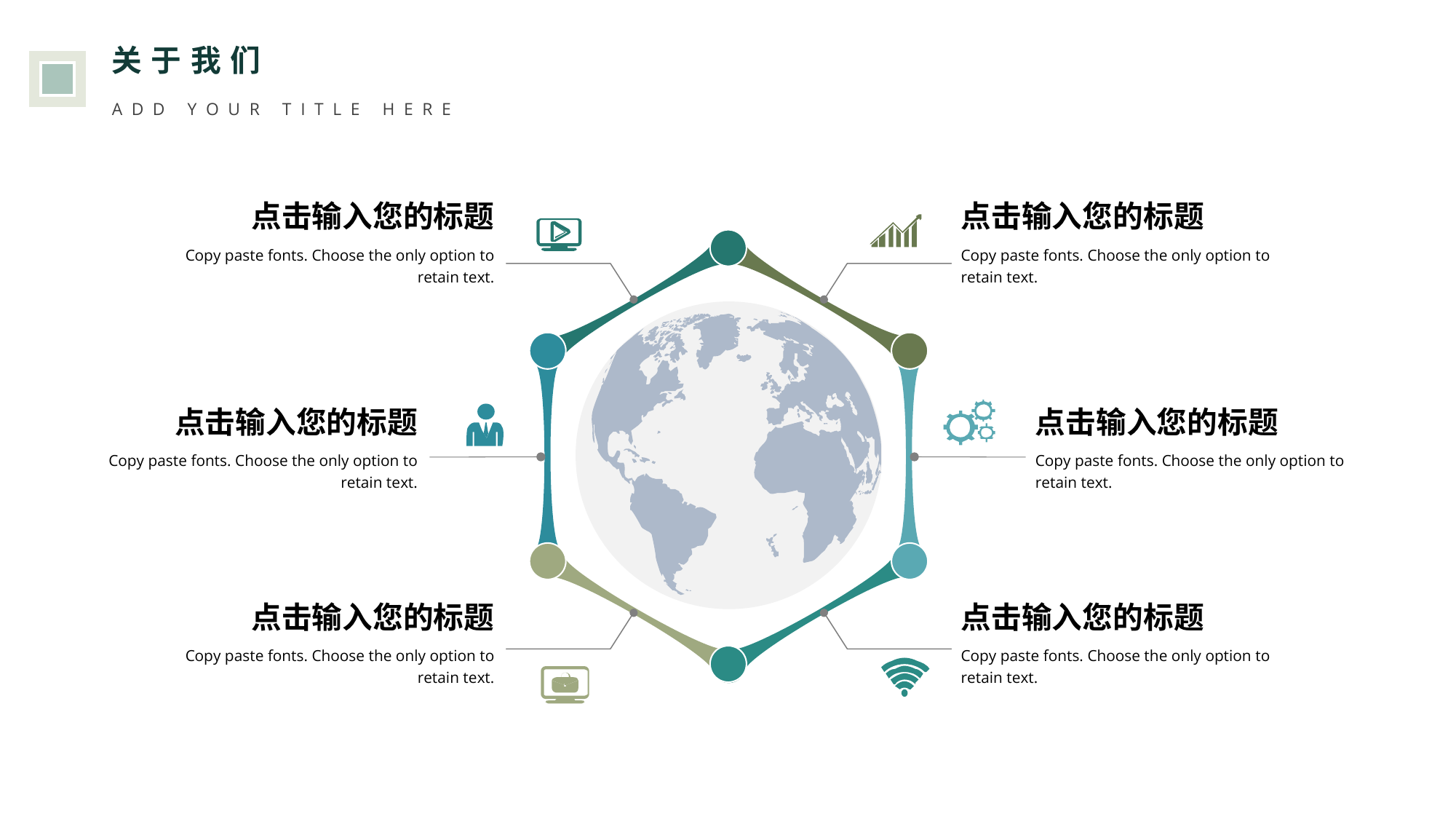

关于我们
ADD YOUR TITLE HERE

点击输入您的标题
点击输入您的标题

Copy paste fonts. Choose the only option to retain text.
Copy paste fonts. Choose the only option to retain text.

点击输入您的标题
点击输入您的标题

Copy paste fonts. Choose the only option to retain text.
Copy paste fonts. Choose the only option to retain text.

点击输入您的标题
点击输入您的标题

Copy paste fonts. Choose the only option to retain text.
Copy paste fonts. Choose the only option to retain text.